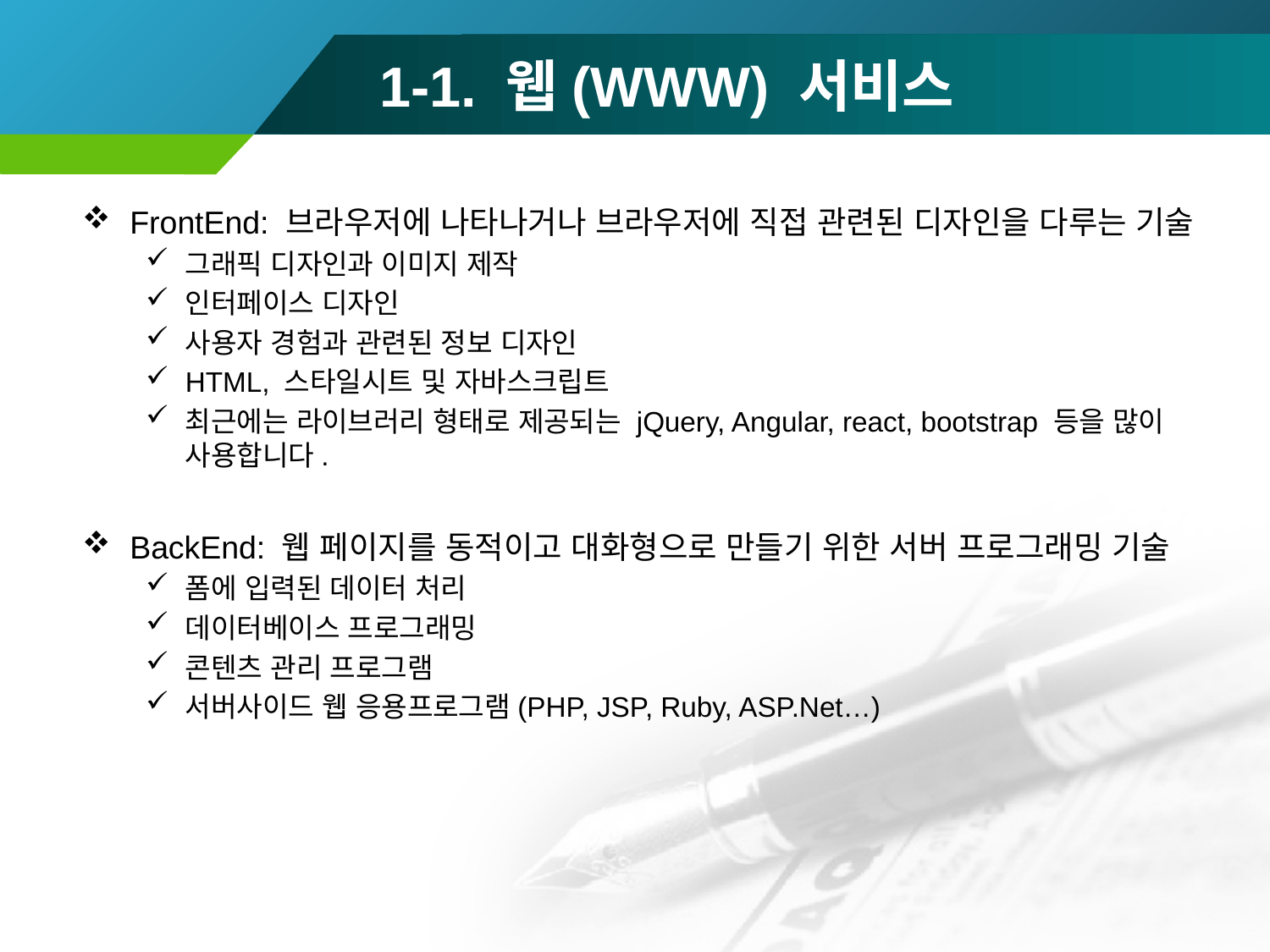

# 1-1. 웹(WWW) 서비스
FrontEnd: 브라우저에 나타나거나 브라우저에 직접 관련된 디자인을 다루는 기술
그래픽 디자인과 이미지 제작
인터페이스 디자인
사용자 경험과 관련된 정보 디자인
HTML, 스타일시트 및 자바스크립트
최근에는 라이브러리 형태로 제공되는 jQuery, Angular, react, bootstrap 등을 많이 사용합니다.

BackEnd: 웹 페이지를 동적이고 대화형으로 만들기 위한 서버 프로그래밍 기술
폼에 입력된 데이터 처리
데이터베이스 프로그래밍
콘텐츠 관리 프로그램
서버사이드 웹 응용프로그램(PHP, JSP, Ruby, ASP.Net…)